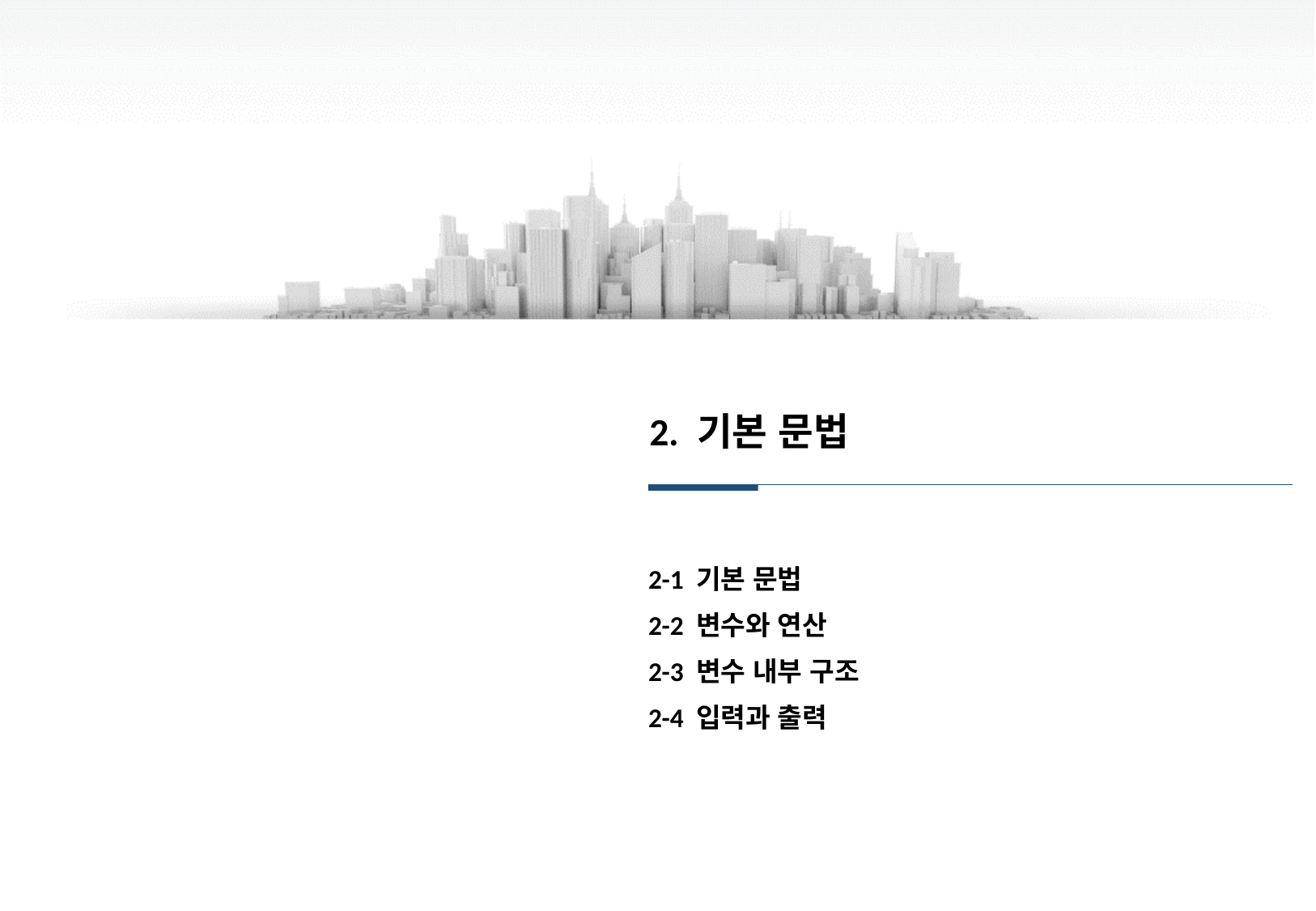

2. 기본 문법
2-1 기본 문법
2-2 변수와 연산
2-3 변수 내부 구조
2-4 입력과 출력